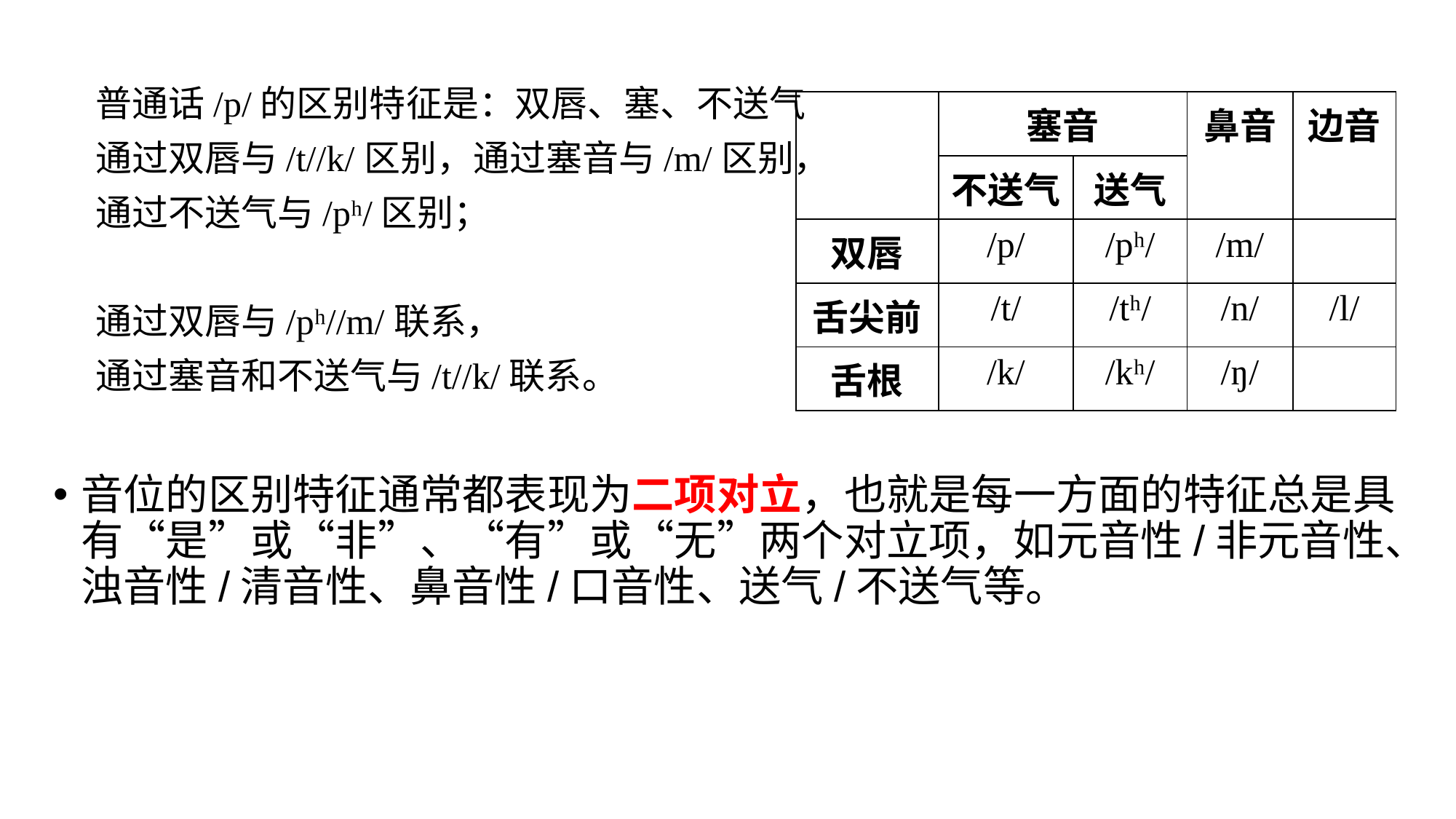

普通话/p/的区别特征是：双唇、塞、不送气
    通过双唇与/t//k/区别，通过塞音与/m/区别，
    通过不送气与/pʰ/区别；

    通过双唇与/pʰ//m/联系，
    通过塞音和不送气与/t//k/联系。

音位的区别特征通常都表现为二项对立，也就是每一方面的特征总是具有“是”或“非”、“有”或“无”两个对立项，如元音性/非元音性、浊音性/清音性、鼻音性/口音性、送气/不送气等。

|  | 塞音 |  | 鼻音 | 边音 |
| --- | --- | --- | --- | --- |
|  | 不送气 | 送气 |  |  |
| 双唇 | /p/ | /pʰ/ | /m/ |  |
| 舌尖前 | /t/ | /tʰ/ | /n/ | /l/ |
| 舌根 | /k/ | /kʰ/ | /ŋ/ |  |